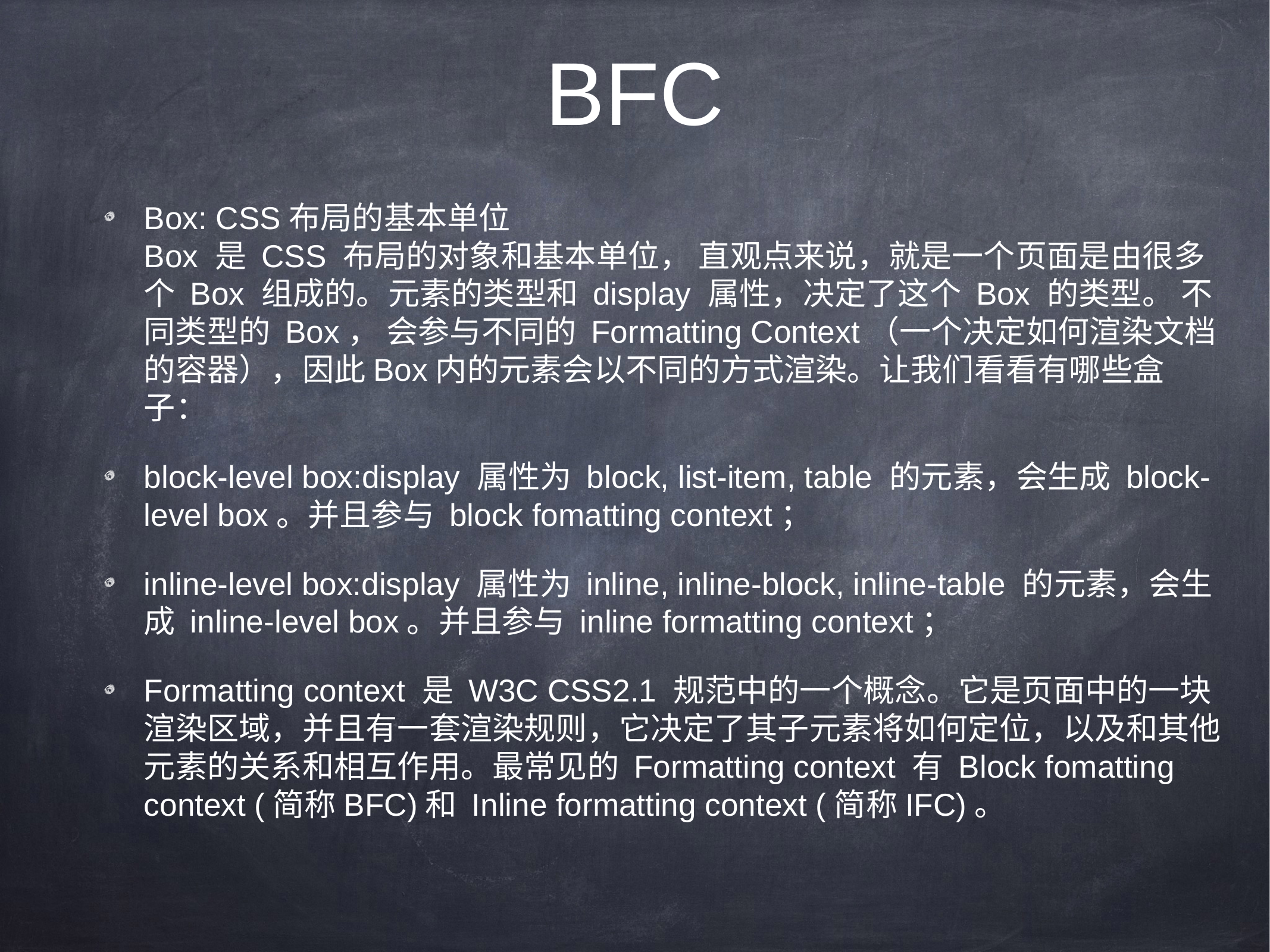

# BFC
Box: CSS布局的基本单位
Box 是 CSS 布局的对象和基本单位， 直观点来说，就是一个页面是由很多个 Box 组成的。元素的类型和 display 属性，决定了这个 Box 的类型。 不同类型的 Box， 会参与不同的 Formatting Context（一个决定如何渲染文档的容器），因此Box内的元素会以不同的方式渲染。让我们看看有哪些盒子：
block-level box:display 属性为 block, list-item, table 的元素，会生成 block-level box。并且参与 block fomatting context；
inline-level box:display 属性为 inline, inline-block, inline-table 的元素，会生成 inline-level box。并且参与 inline formatting context；
Formatting context 是 W3C CSS2.1 规范中的一个概念。它是页面中的一块渲染区域，并且有一套渲染规则，它决定了其子元素将如何定位，以及和其他元素的关系和相互作用。最常见的 Formatting context 有 Block fomatting context (简称BFC)和 Inline formatting context (简称IFC)。